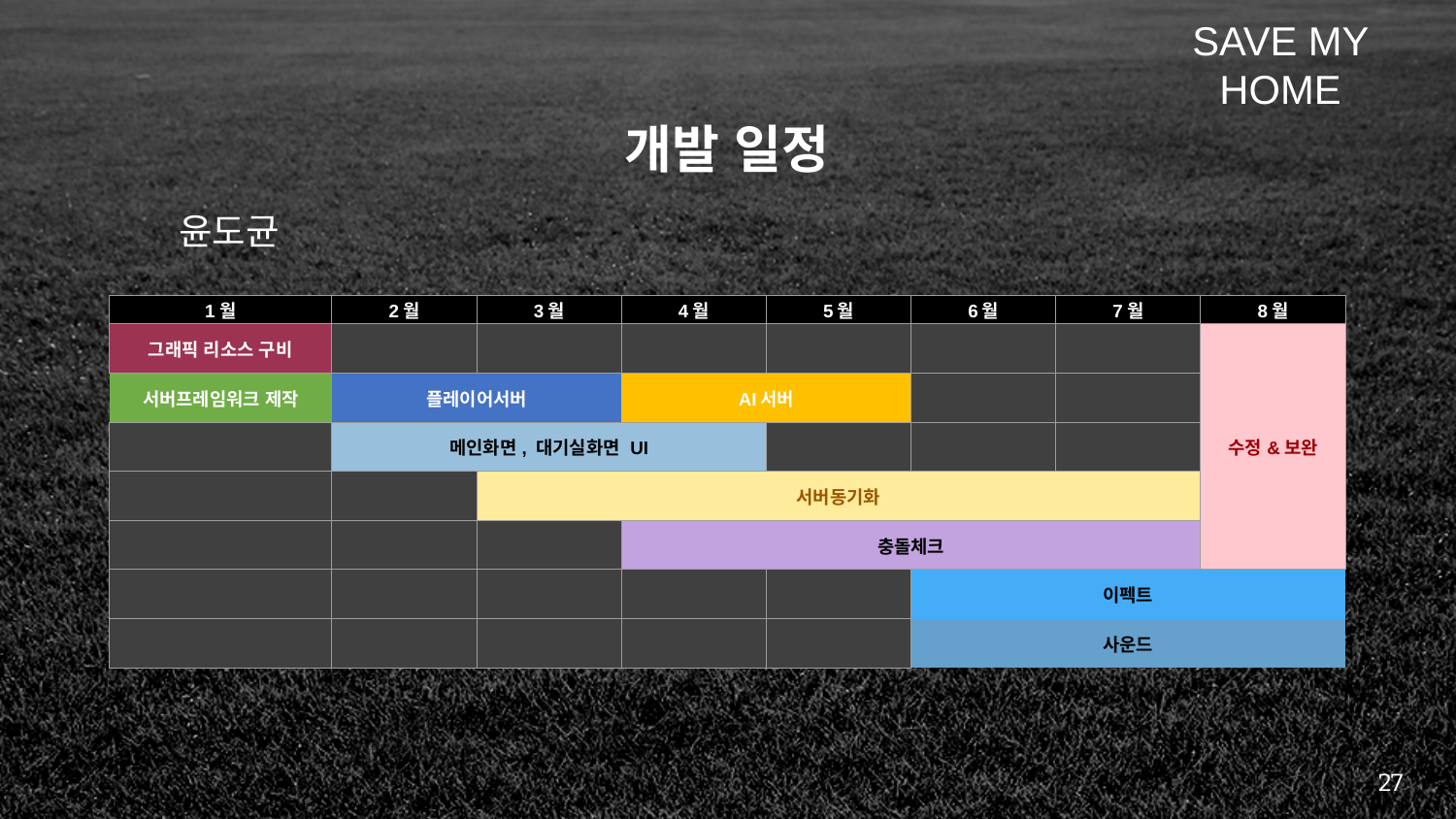

# 개발 일정
윤도균
| 1월 | 2월 | 3월 | 4월 | 5월 | 6월 | 7월 | 8월 |
| --- | --- | --- | --- | --- | --- | --- | --- |
| 그래픽 리소스 구비 |  |  |  |  |  |  | 수정&보완 |
| 서버프레임워크 제작 | 플레이어서버 |  | AI서버 |  |  |  |  |
|  | 메인화면, 대기실화면 UI |  |  |  |  |  |  |
|  |  | 서버동기화 |  |  |  |  |  |
|  |  |  | 충돌체크 |  |  |  |  |
|  |  |  |  |  | 이펙트 |  |  |
|  |  |  |  |  | 사운드 |  |  |